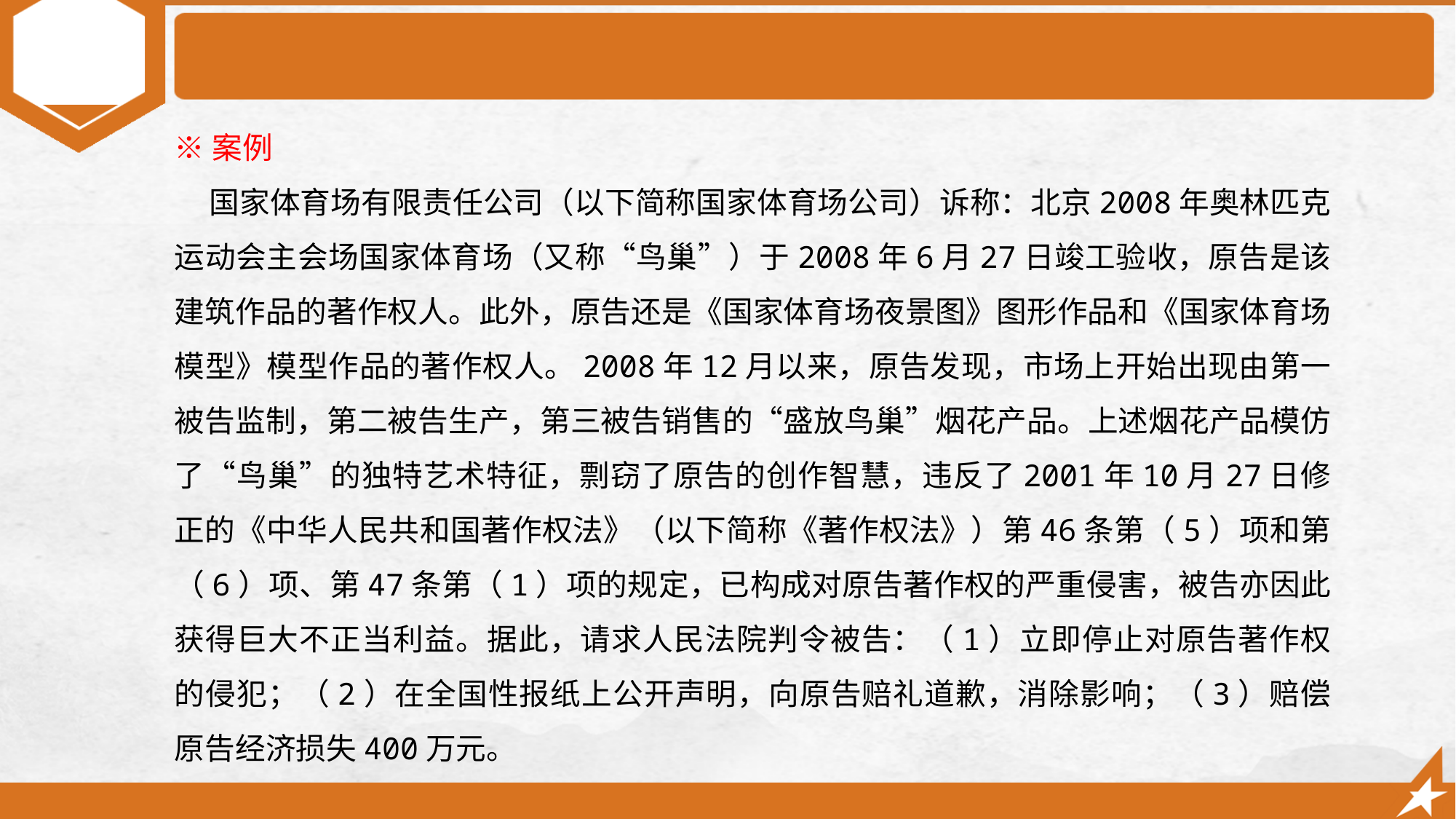

※案例
    国家体育场有限责任公司（以下简称国家体育场公司）诉称：北京2008年奥林匹克运动会主会场国家体育场（又称“鸟巢”）于2008年6月27日竣工验收，原告是该建筑作品的著作权人。此外，原告还是《国家体育场夜景图》图形作品和《国家体育场模型》模型作品的著作权人。2008年12月以来，原告发现，市场上开始出现由第一被告监制，第二被告生产，第三被告销售的“盛放鸟巢”烟花产品。上述烟花产品模仿了“鸟巢”的独特艺术特征，剽窃了原告的创作智慧，违反了2001年10月27日修正的《中华人民共和国著作权法》（以下简称《著作权法》）第46条第（5）项和第（6）项、第47条第（1）项的规定，已构成对原告著作权的严重侵害，被告亦因此获得巨大不正当利益。据此，请求人民法院判令被告：（1）立即停止对原告著作权的侵犯；（2）在全国性报纸上公开声明，向原告赔礼道歉，消除影响；（3）赔偿原告经济损失400万元。